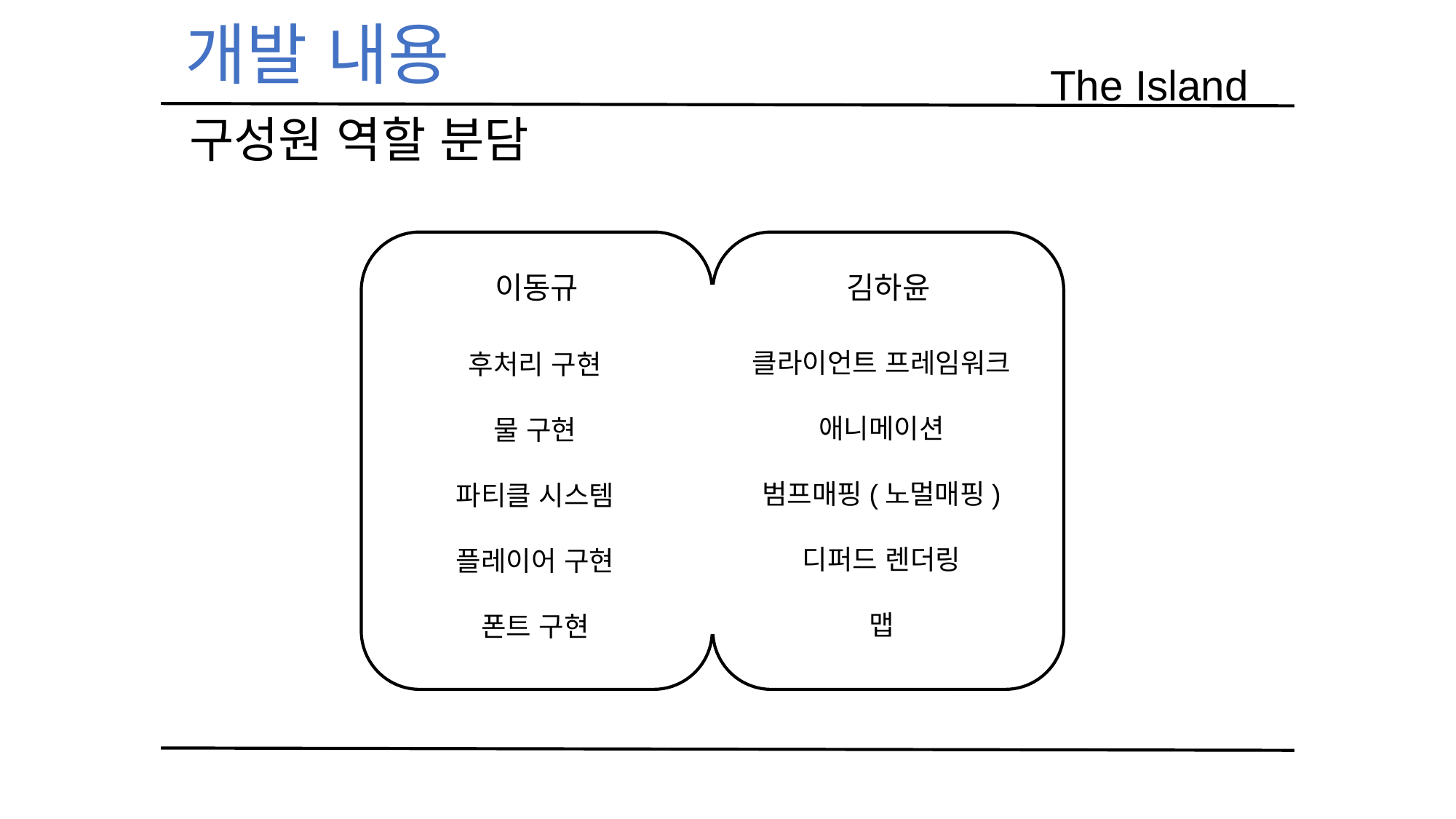

개발 내용
The Island
구성원 역할 분담

이동규
김하윤

클라이언트 프레임워크

애니메이션

범프매핑(노멀매핑)

디퍼드 렌더링

맵
후처리 구현

물 구현

파티클 시스템

플레이어 구현

폰트 구현